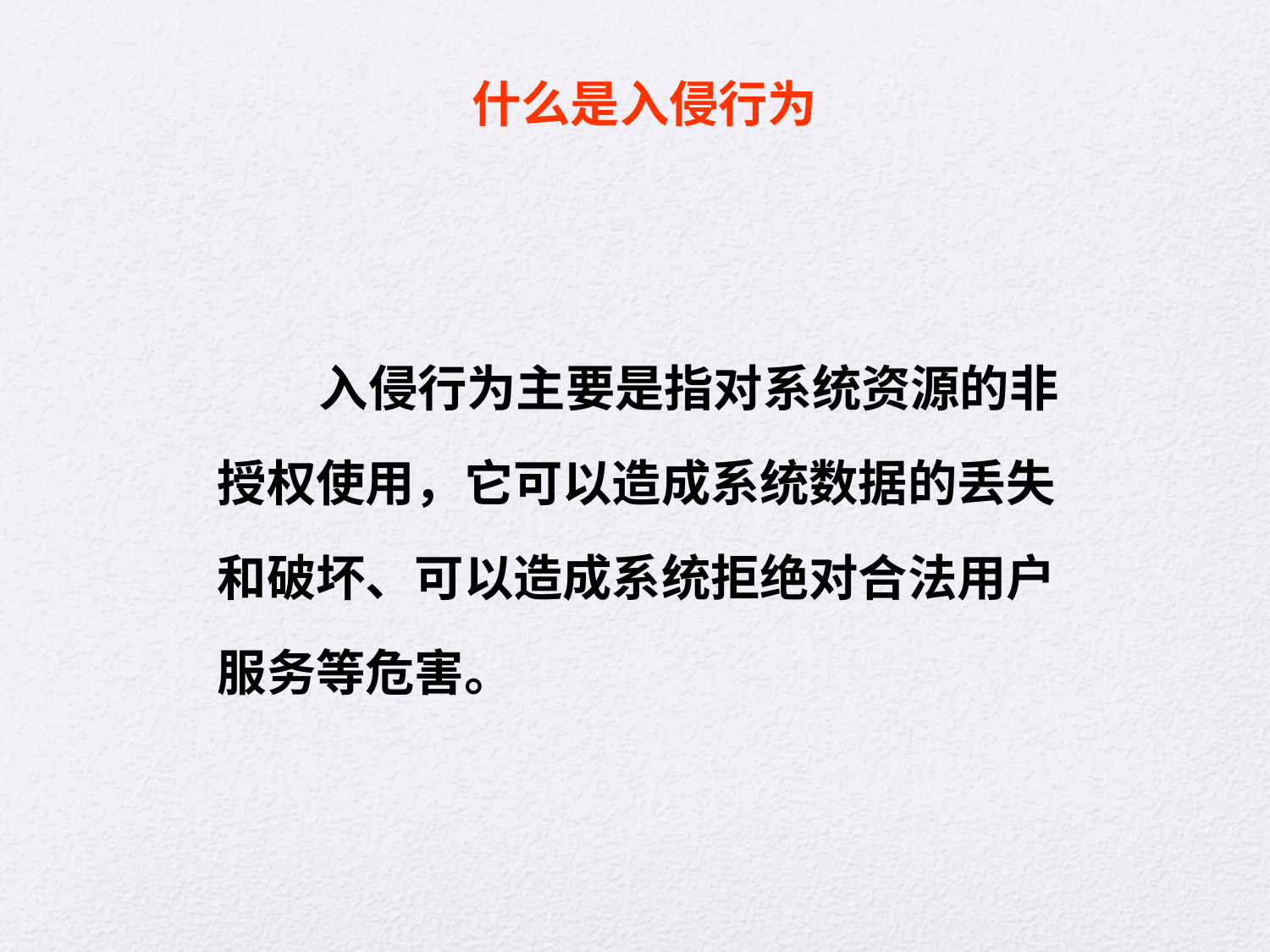

# 什么是入侵行为
        入侵行为主要是指对系统资源的非授权使用，它可以造成系统数据的丢失和破坏、可以造成系统拒绝对合法用户服务等危害。